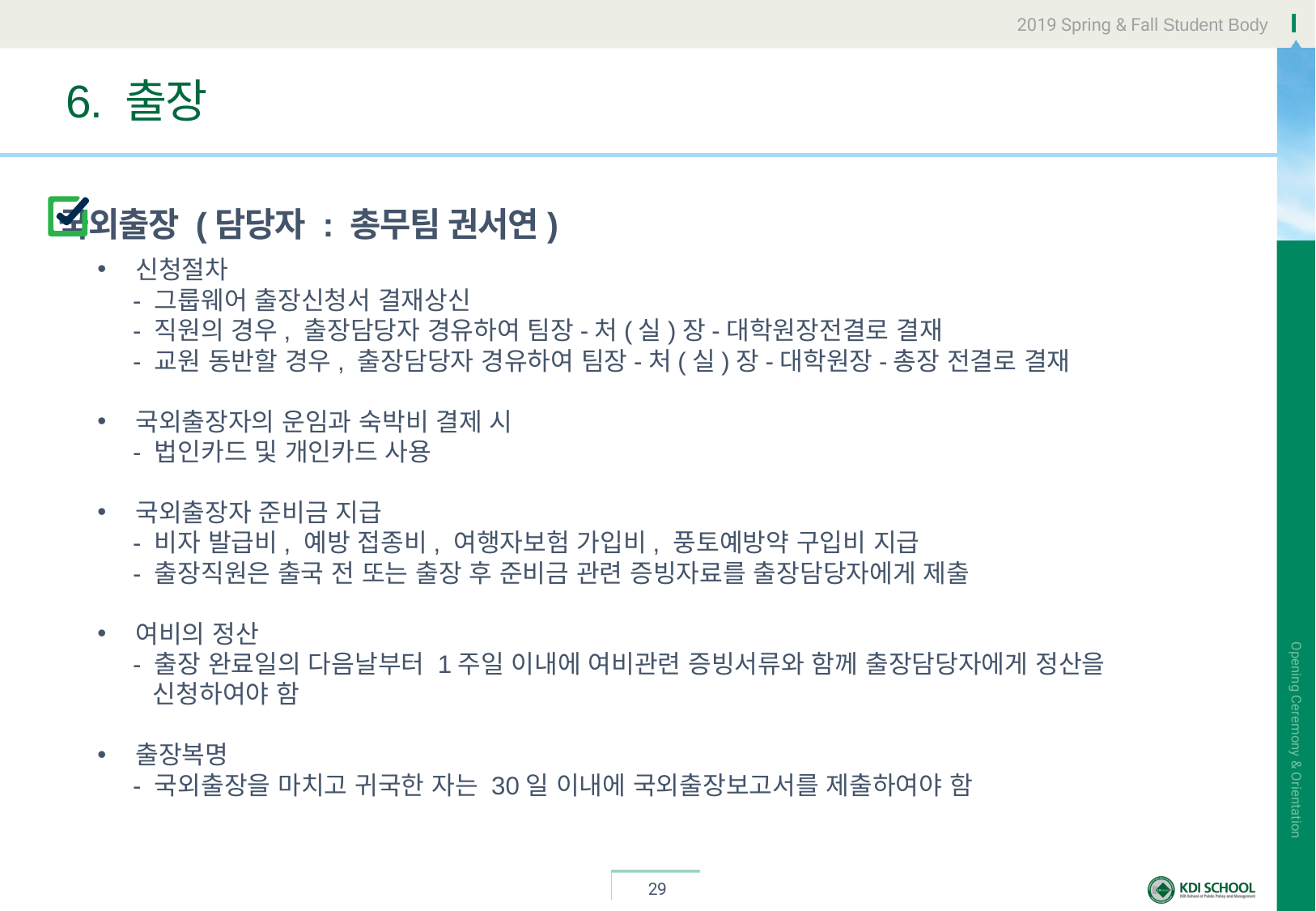

# 6. 출장
국외출장 (담당자 : 총무팀 권서연)

신청절차
     - 그룹웨어 출장신청서 결재상신
     - 직원의 경우, 출장담당자 경유하여 팀장-처(실)장-대학원장전결로 결재
     - 교원 동반할 경우, 출장담당자 경유하여 팀장-처(실)장-대학원장-총장 전결로 결재

국외출장자의 운임과 숙박비 결제 시
     - 법인카드 및 개인카드 사용

국외출장자 준비금 지급
     - 비자 발급비, 예방 접종비, 여행자보험 가입비, 풍토예방약 구입비 지급
     - 출장직원은 출국 전 또는 출장 후 준비금 관련 증빙자료를 출장담당자에게 제출

여비의 정산
     - 출장 완료일의 다음날부터 1주일 이내에 여비관련 증빙서류와 함께 출장담당자에게 정산을
       신청하여야 함

출장복명
     - 국외출장을 마치고 귀국한 자는 30일 이내에 국외출장보고서를 제출하여야 함